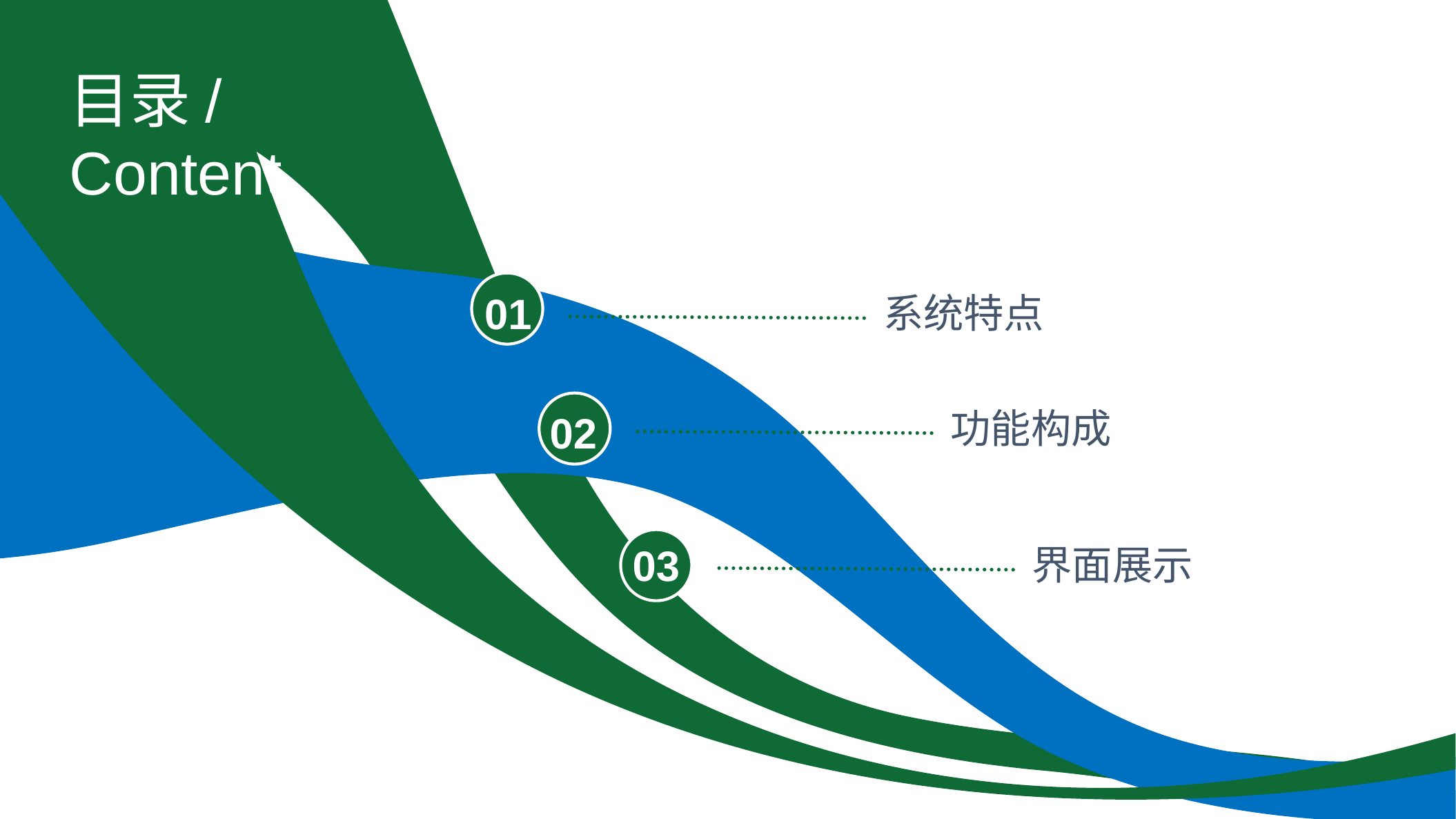

目录/Content

系统特点
01

功能构成
02

界面展示
03